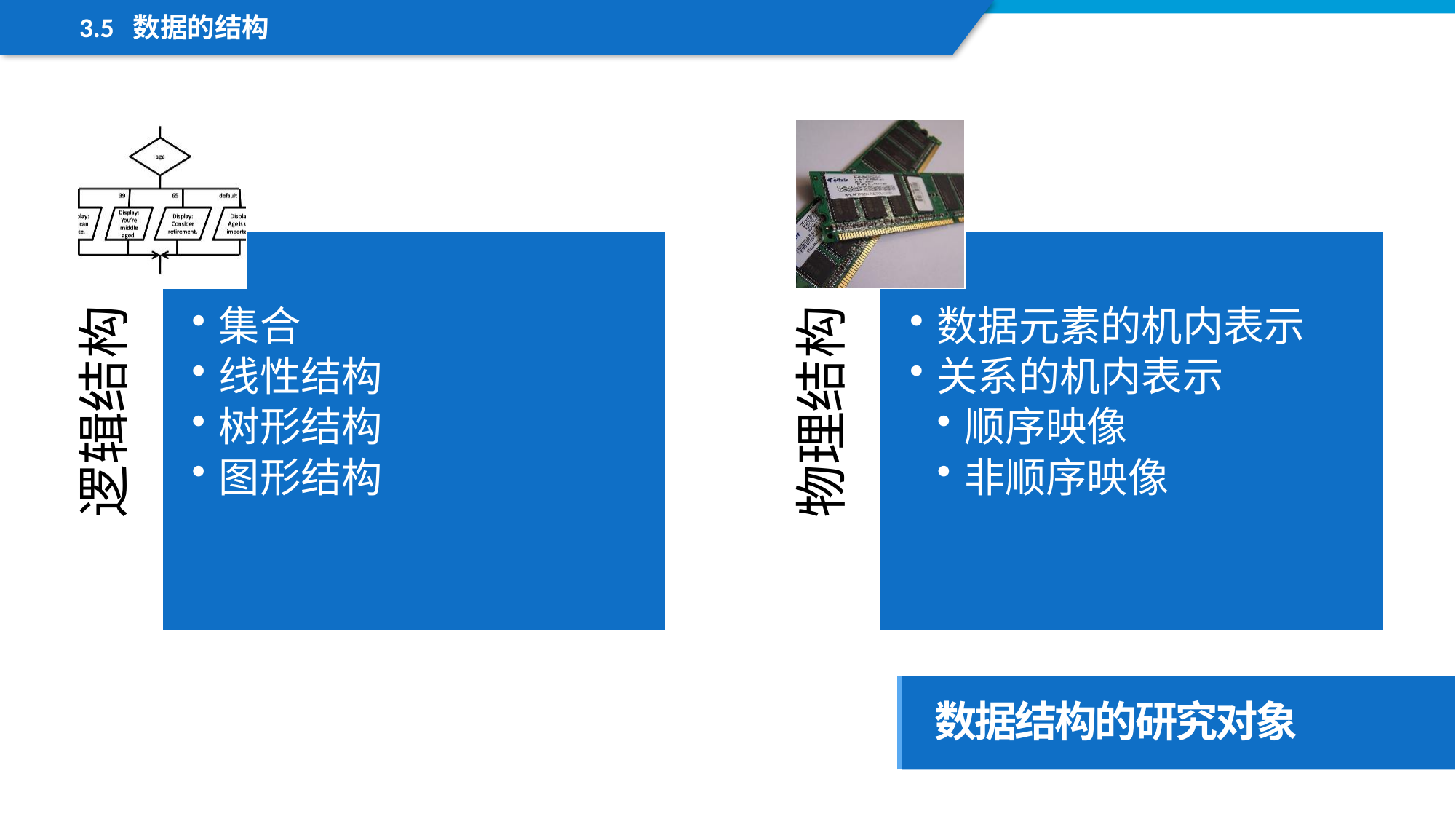

3.5  数据的结构
逻辑结构
集合
线性结构
树形结构
图形结构
物理结构
数据元素的机内表示
关系的机内表示
顺序映像
非顺序映像
数据结构的研究对象